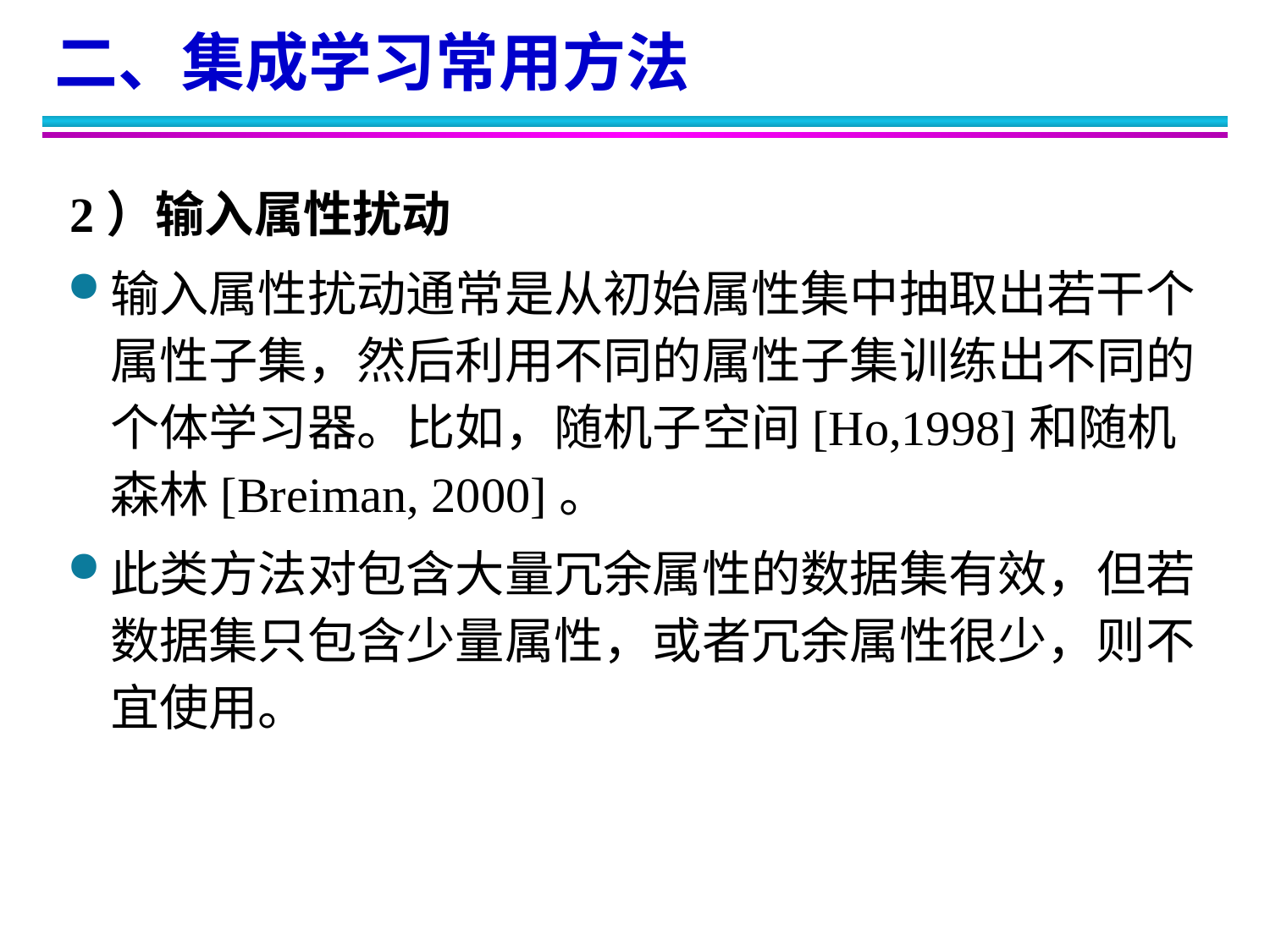

二、集成学习常用方法
2）输入属性扰动
输入属性扰动通常是从初始属性集中抽取出若干个属性子集，然后利用不同的属性子集训练出不同的个体学习器。比如，随机子空间[Ho,1998]和随机森林[Breiman, 2000]。
此类方法对包含大量冗余属性的数据集有效，但若数据集只包含少量属性，或者冗余属性很少，则不宜使用。